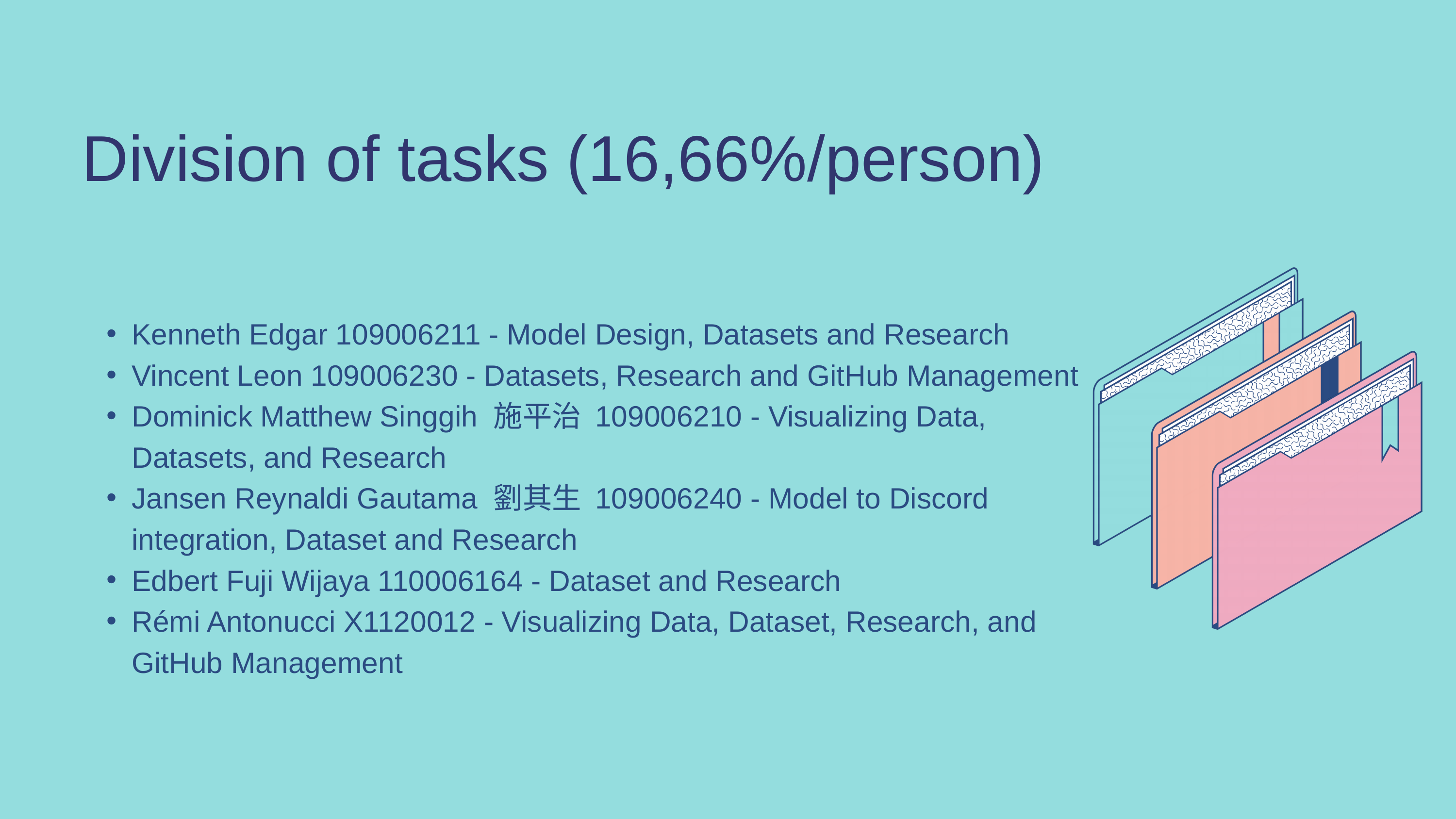

Division of tasks (16,66%/person)

Kenneth Edgar 109006211 - Model Design, Datasets and Research
Vincent Leon 109006230 - Datasets, Research and GitHub Management
Dominick Matthew Singgih 施平治 109006210 - Visualizing Data, Datasets, and Research
Jansen Reynaldi Gautama 劉其生 109006240 - Model to Discord integration, Dataset and Research
Edbert Fuji Wijaya 110006164 - Dataset and Research
Rémi Antonucci X1120012 - Visualizing Data, Dataset, Research, and GitHub Management